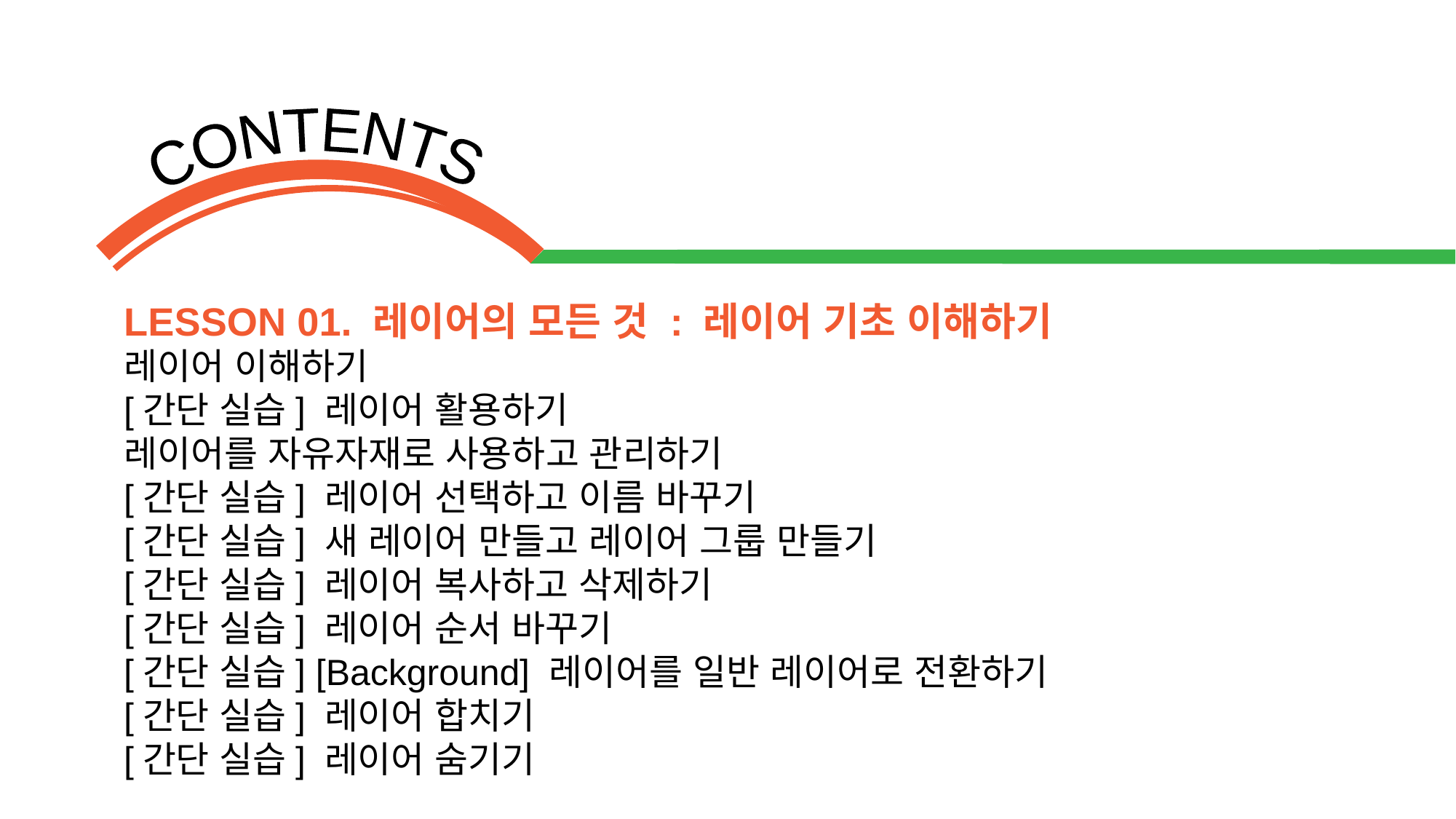

LESSON 01. 레이어의 모든 것 : 레이어 기초 이해하기
레이어 이해하기
[간단 실습] 레이어 활용하기
레이어를 자유자재로 사용하고 관리하기
[간단 실습] 레이어 선택하고 이름 바꾸기
[간단 실습] 새 레이어 만들고 레이어 그룹 만들기
[간단 실습] 레이어 복사하고 삭제하기
[간단 실습] 레이어 순서 바꾸기
[간단 실습] [Background] 레이어를 일반 레이어로 전환하기
[간단 실습] 레이어 합치기
[간단 실습] 레이어 숨기기